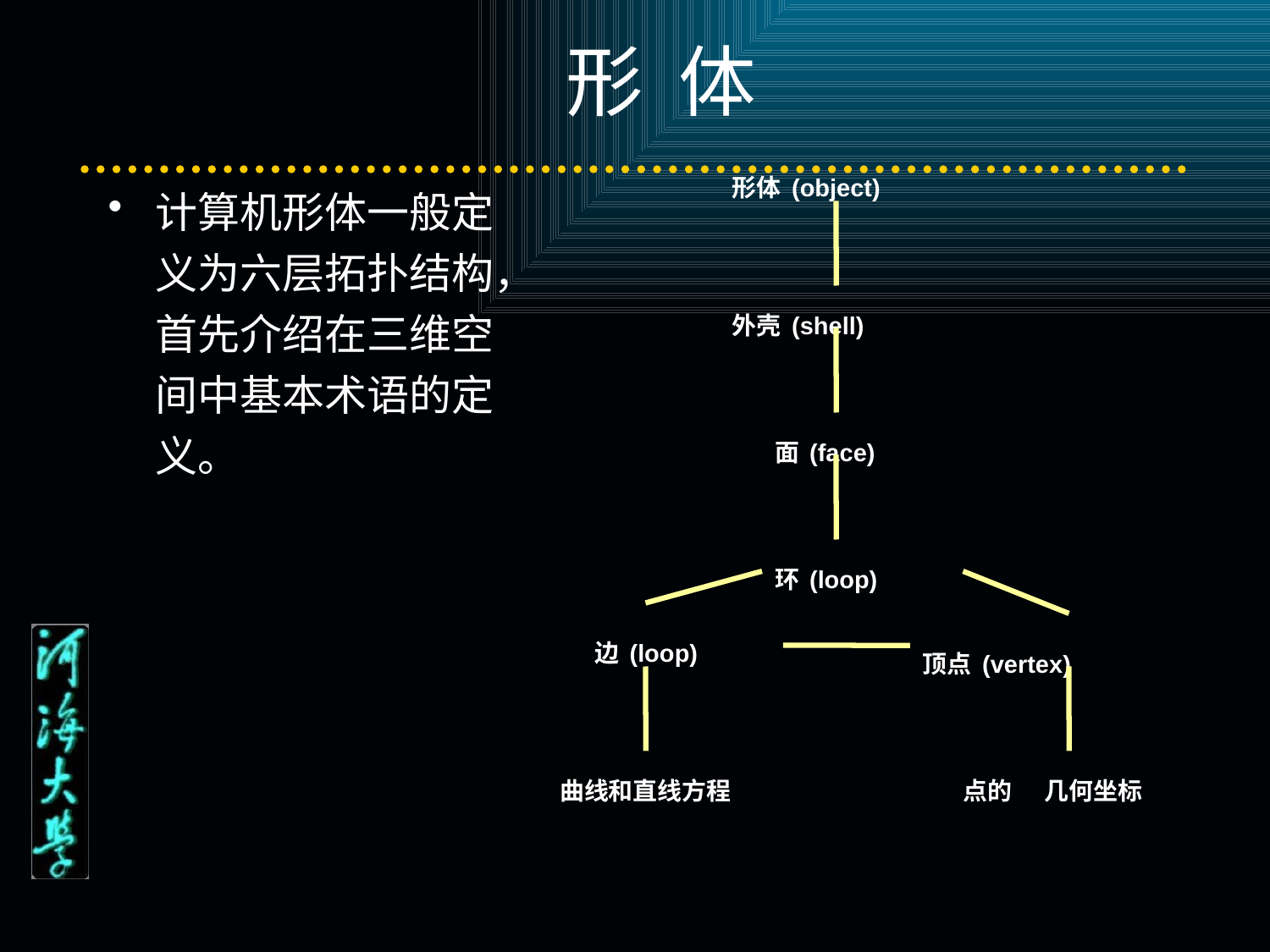

# 形  体
形体(object)

外壳(shell)

面(face)

环(loop)

边(loop)
顶点(vertex)

  曲线和直线方程
  点的      几何坐标
计算机形体一般定义为六层拓扑结构，首先介绍在三维空间中基本术语的定义。

3